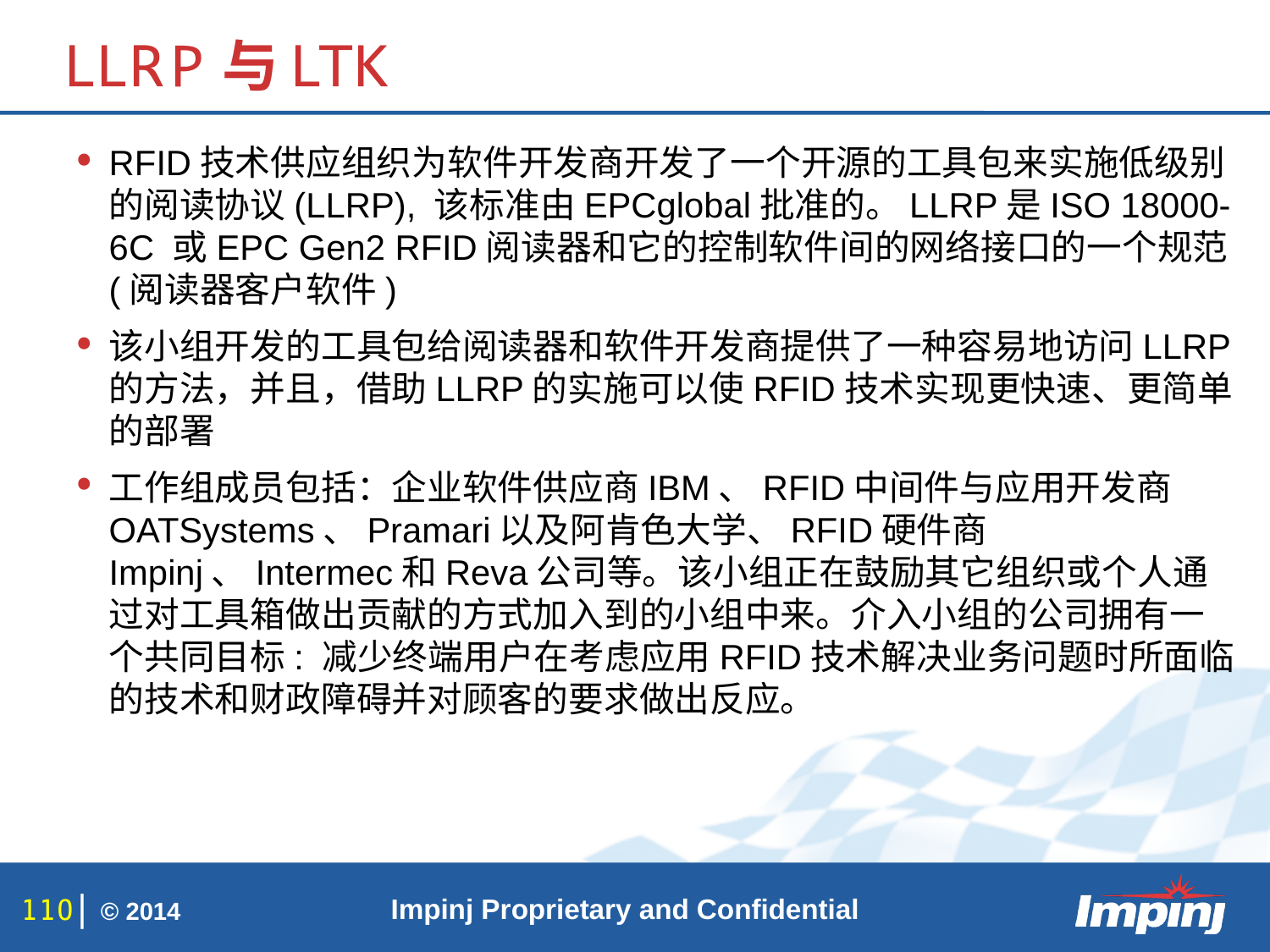

# LLRP与LTK
RFID技术供应组织为软件开发商开发了一个开源的工具包来实施低级别的阅读协议(LLRP), 该标准由EPCglobal批准的。LLRP是ISO 18000-6C 或EPC Gen2 RFID阅读器和它的控制软件间的网络接口的一个规范(阅读器客户软件)
该小组开发的工具包给阅读器和软件开发商提供了一种容易地访问LLRP 的方法，并且，借助LLRP的实施可以使RFID技术实现更快速、更简单的部署
工作组成员包括：企业软件供应商IBM、RFID中间件与应用开发商OATSystems、Pramari以及阿肯色大学、RFID硬件商Impinj、Intermec和Reva公司等。该小组正在鼓励其它组织或个人通过对工具箱做出贡献的方式加入到的小组中来。介入小组的公司拥有一个共同目标: 减少终端用户在考虑应用RFID技术解决业务问题时所面临的技术和财政障碍并对顾客的要求做出反应。